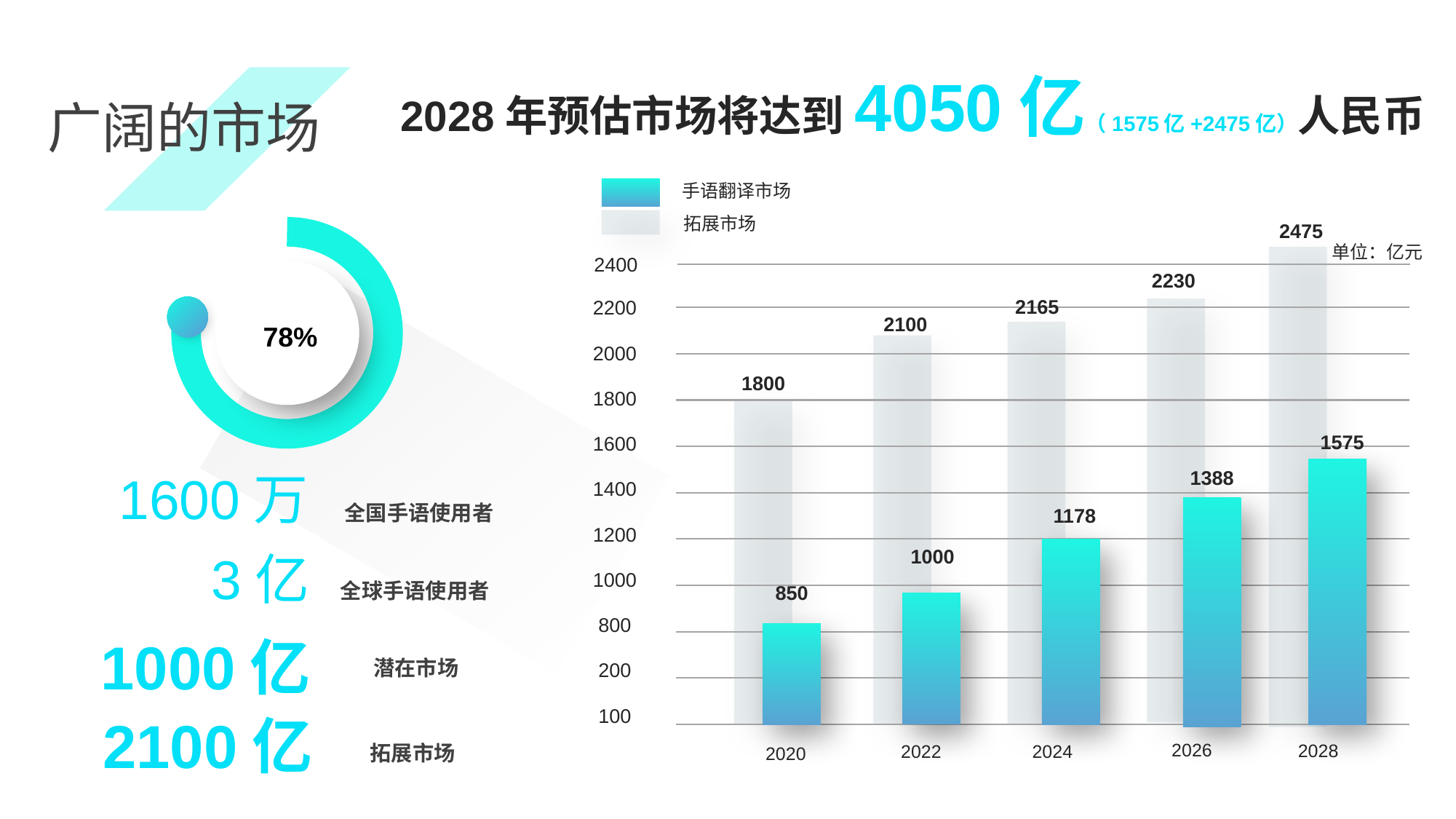

2028年预估市场将达到4050亿（1575亿+2475亿）人民币

广阔的市场
手语翻译市场

拓展市场

2475
单位：亿元
2200
2000
1800
1600
1400
1200
1000
800
200
100

1575
1388
1178

2026
2022
2024
2020

2400

2230
2165
2100
78%

1800
1600万

全国手语使用者
1000
3亿
全球手语使用者
850
1000亿
潜在市场
2100亿
拓展市场
2028